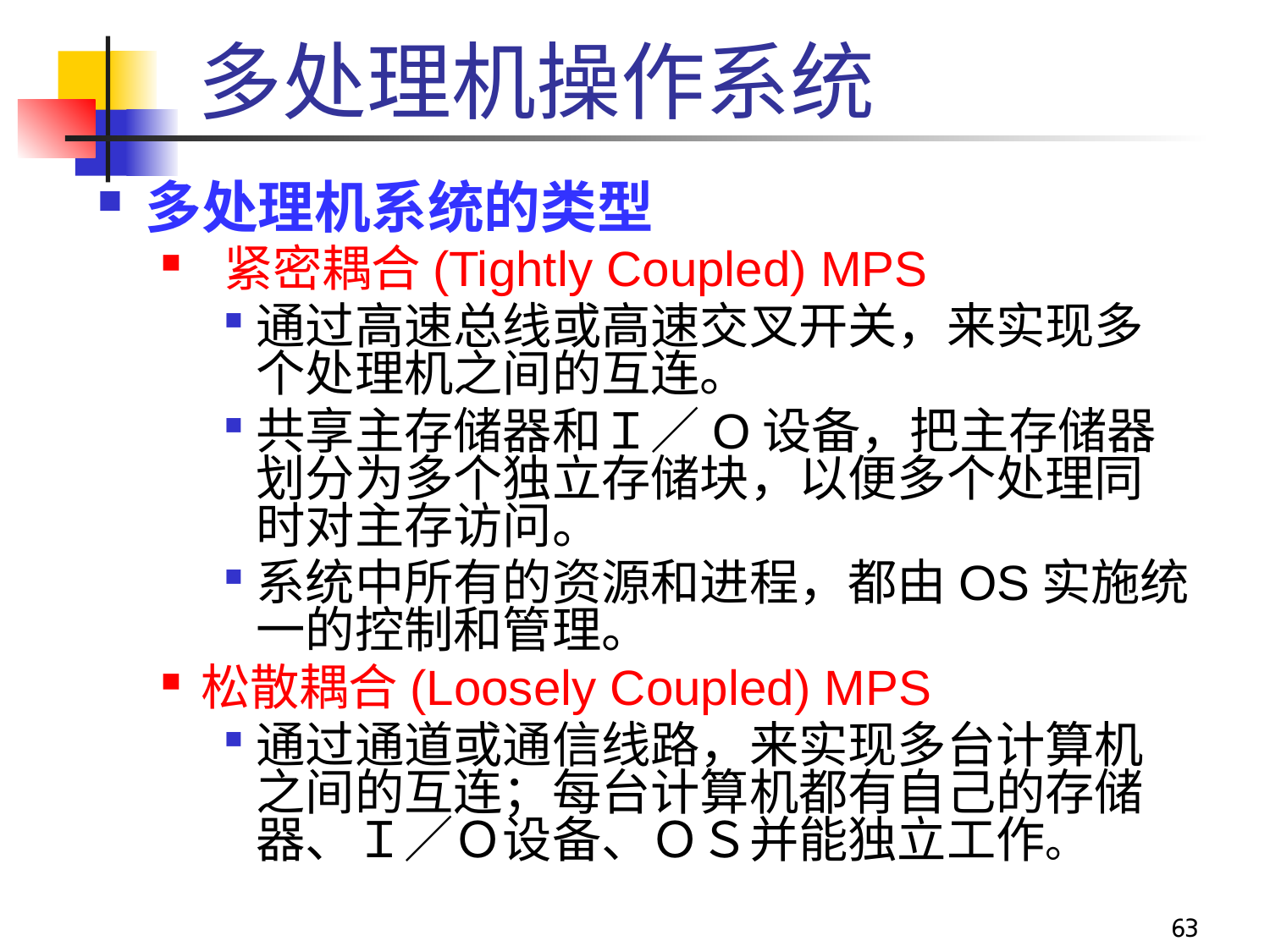

# 多处理机操作系统
多处理机系统的类型
 紧密耦合(Tightly Coupled) MPS
通过高速总线或高速交叉开关，来实现多个处理机之间的互连。
共享主存储器和Ｉ／O设备，把主存储器划分为多个独立存储块，以便多个处理同时对主存访问。
系统中所有的资源和进程，都由OS实施统一的控制和管理。
松散耦合(Loosely Coupled) MPS
通过通道或通信线路，来实现多台计算机之间的互连；每台计算机都有自己的存储器、Ｉ／Ｏ设备、ＯＳ并能独立工作。
63